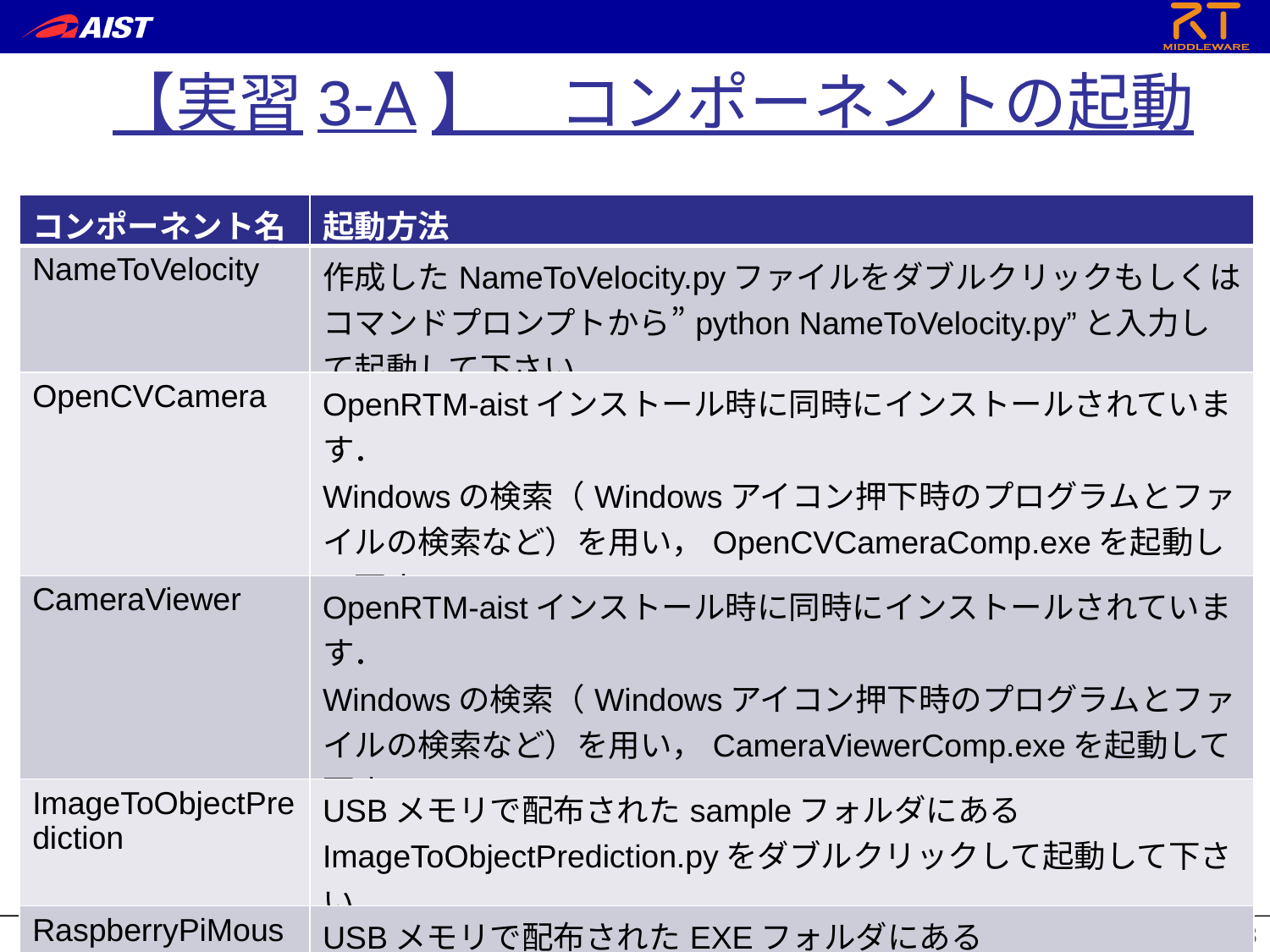

【実習3-A】　コンポーネントの起動
| コンポーネント名 | 起動方法 |
| --- | --- |
| NameToVelocity | 作成したNameToVelocity.pyファイルをダブルクリックもしくはコマンドプロンプトから”python NameToVelocity.py”と入力して起動して下さい． |
| OpenCVCamera | OpenRTM-aistインストール時に同時にインストールされています． Windowsの検索（Windowsアイコン押下時のプログラムとファイルの検索など）を用い，OpenCVCameraComp.exeを起動して下さい． |
| CameraViewer | OpenRTM-aistインストール時に同時にインストールされています． Windowsの検索（Windowsアイコン押下時のプログラムとファイルの検索など）を用い，CameraViewerComp.exeを起動して下さい． |
| ImageToObjectPrediction | USBメモリで配布されたsampleフォルダにあるImageToObjectPrediction.pyをダブルクリックして起動して下さい． |
| RaspberryPiMouseSimulator | USBメモリで配布されたEXEフォルダにあるRaspberryPiMouseSimulatorComp.exeをダブルクリックして起動して下さい． |
28